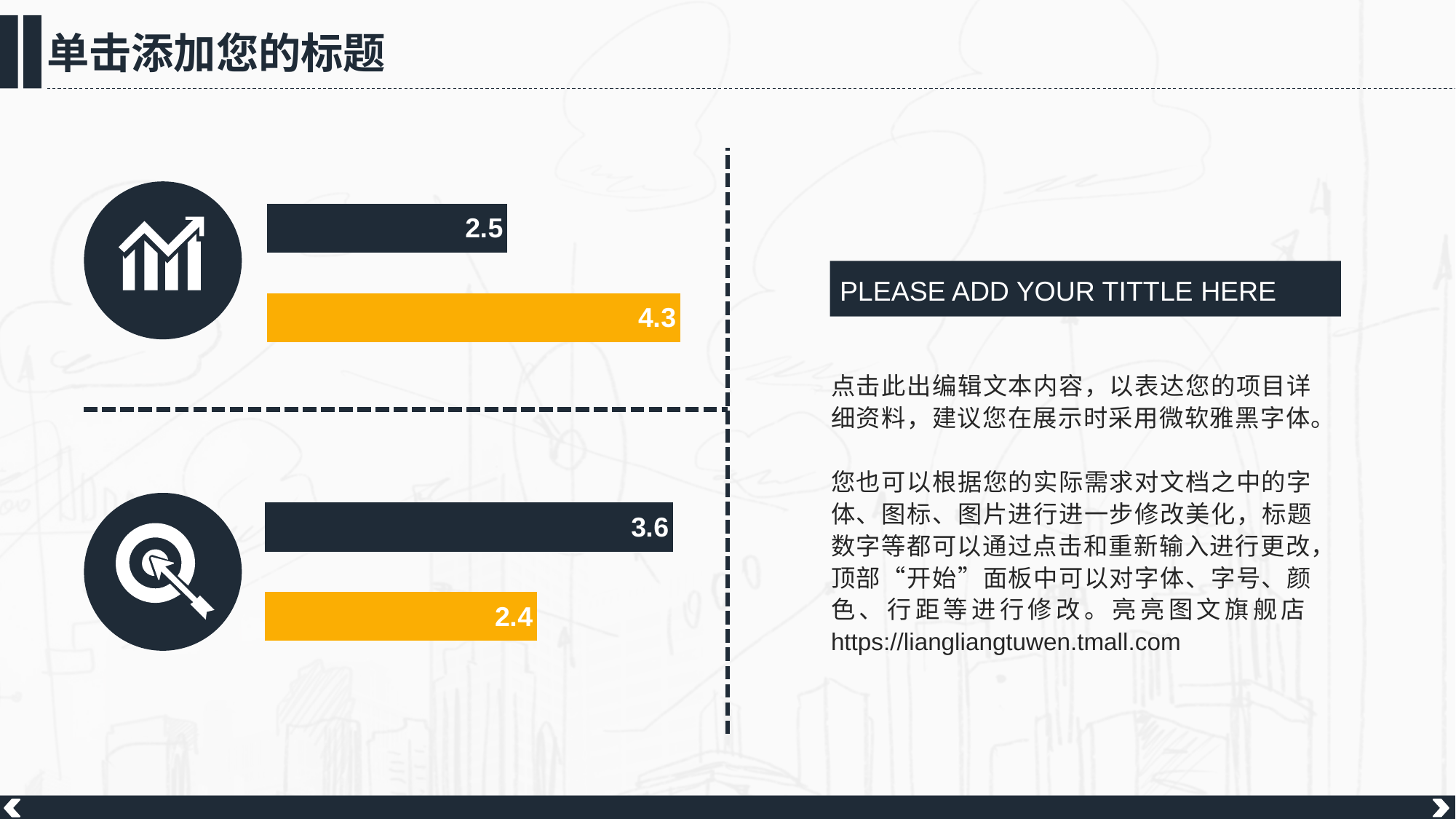

### Chart

| Category | 系列 1 |
|---|---|
| 类别 1 | 4.3 |
| 类别 2 | 2.5 |

PLEASE ADD YOUR TITTLE HERE
点击此出编辑文本内容，以表达您的项目详细资料，建议您在展示时采用微软雅黑字体。

您也可以根据您的实际需求对文档之中的字体、图标、图片进行进一步修改美化，标题数字等都可以通过点击和重新输入进行更改，顶部“开始”面板中可以对字体、字号、颜色、行距等进行修改。亮亮图文旗舰店https://liangliangtuwen.tmall.com

### Chart

| Category | 系列 1 |
|---|---|
| 类别 1 | 2.4 |
| 类别 2 | 3.6 |